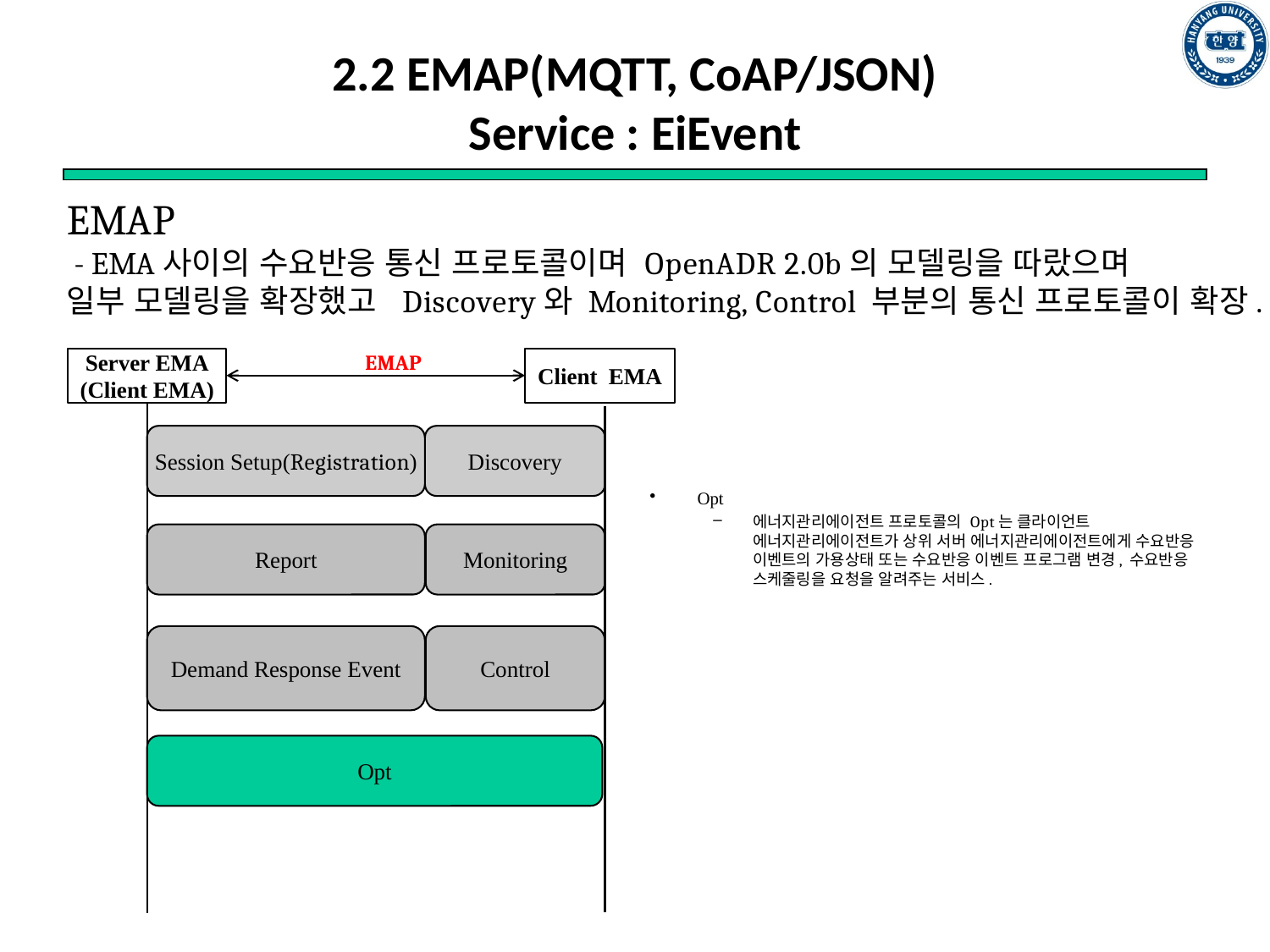

# 2.2 EMAP(MQTT, CoAP/JSON) Service : EiEvent
EMAP
 - EMA사이의 수요반응 통신 프로토콜이며 OpenADR 2.0b의 모델링을 따랐으며
일부 모델링을 확장했고  Discovery와 Monitoring, Control 부분의 통신 프로토콜이 확장.

EMAP
Client  EMA
Server EMA
(Client EMA)
Discovery
Session Setup(Registration)

Opt
에너지관리에이전트 프로토콜의 Opt는 클라이언트 에너지관리에이전트가 상위 서버 에너지관리에이전트에게 수요반응 이벤트의 가용상태 또는 수요반응 이벤트 프로그램 변경, 수요반응 스케줄링을 요청을 알려주는 서비스.
Monitoring
Report
Control
Demand Response Event
Opt